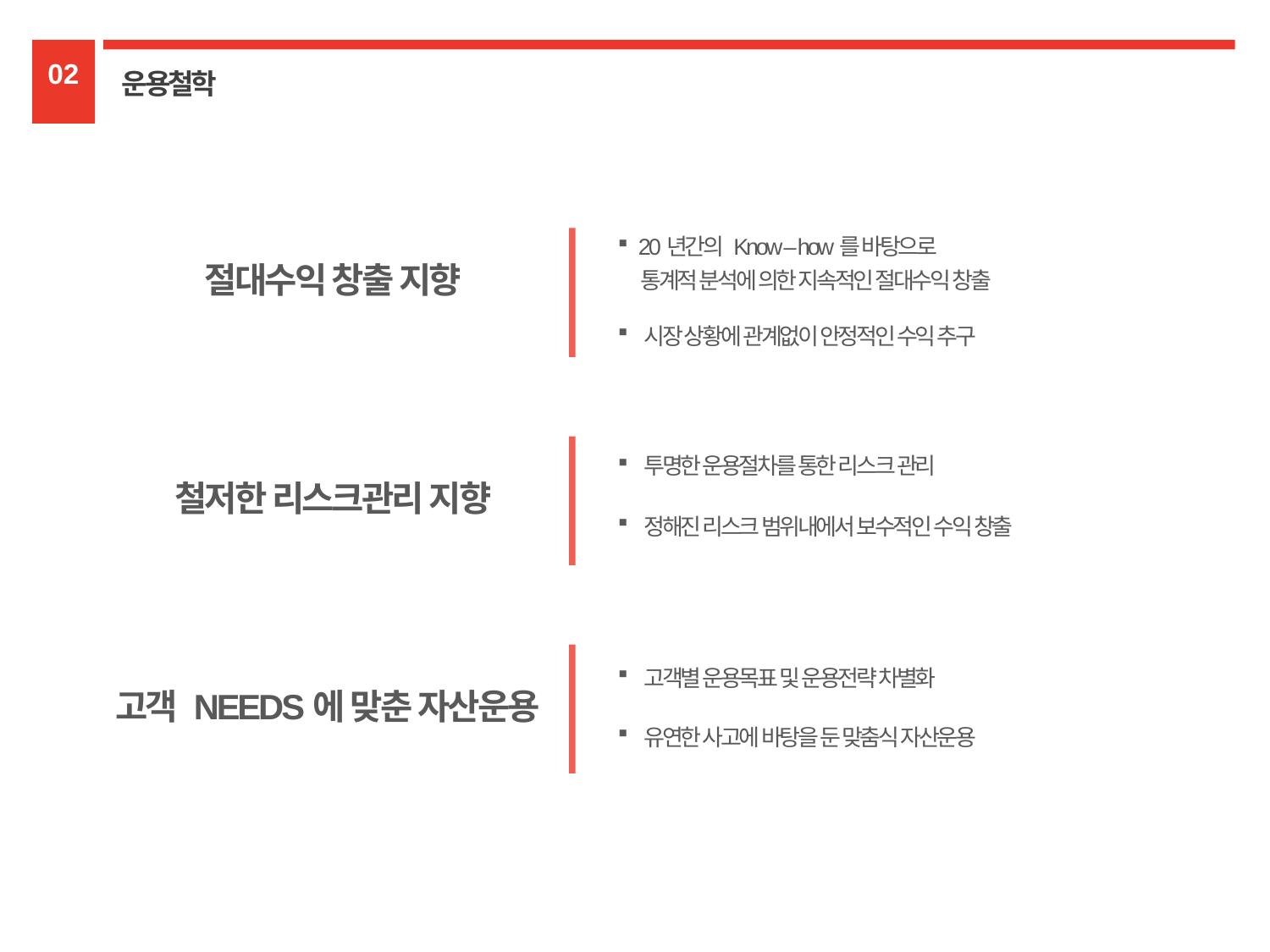

02
운용철학
  20년간의 Know – how를 바탕으로
    통계적 분석에 의한 지속적인 절대수익 창출
절대수익 창출 지향

  시장 상황에 관계없이 안정적인 수익 추구
  투명한 운용절차를 통한 리스크 관리
철저한 리스크관리 지향

  정해진 리스크 범위내에서 보수적인 수익 창출
  고객별 운용목표 및 운용전략 차별화
고객 NEEDS에 맞춘 자산운용

  유연한 사고에 바탕을 둔 맞춤식 자산운용